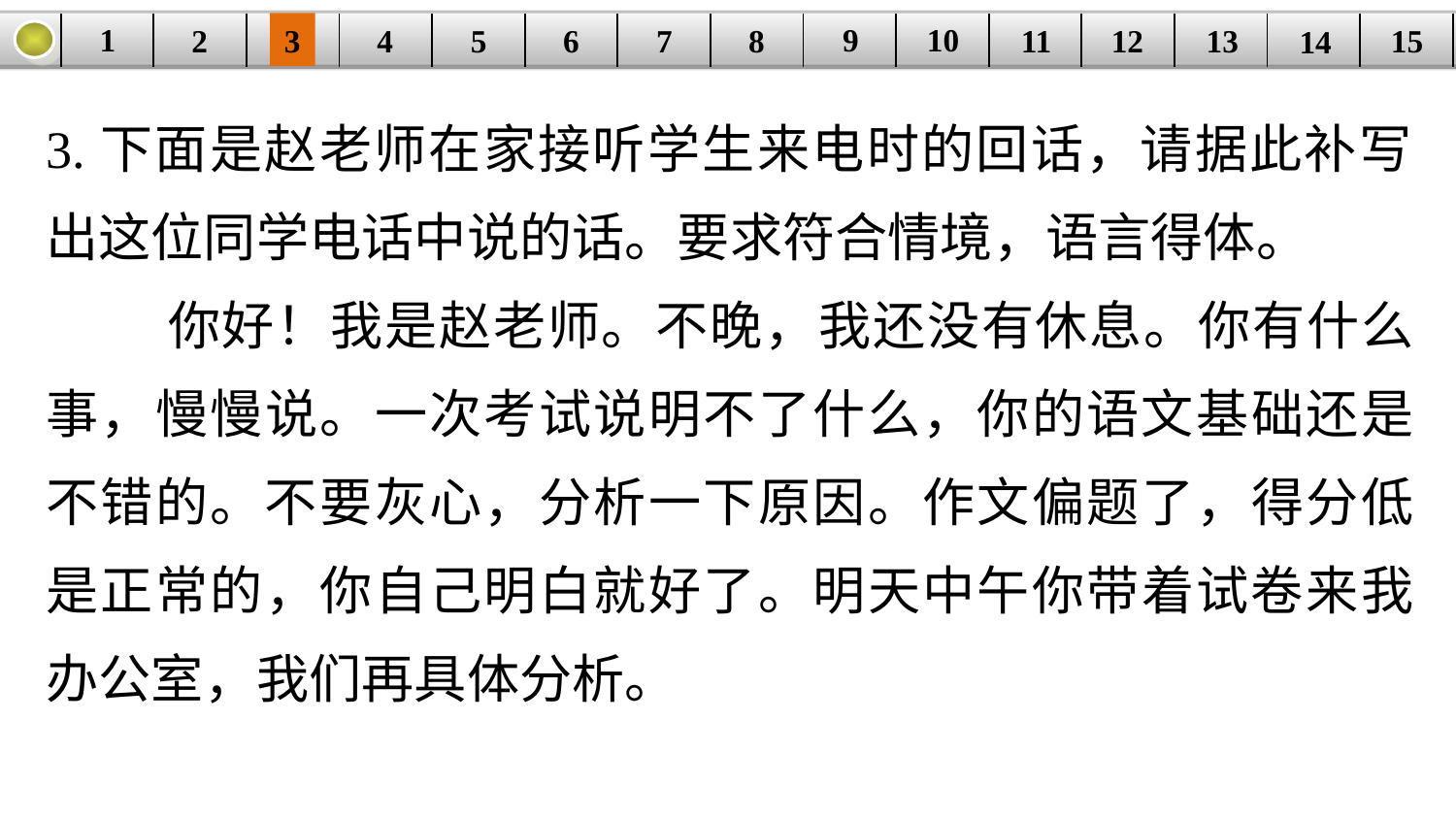

9
10
1
3
4
5
6
8
11
2
12
15
|  |  |  |  |  |  |  |  |  |  |  |  |  |  |  |
| --- | --- | --- | --- | --- | --- | --- | --- | --- | --- | --- | --- | --- | --- | --- |
7
13
14

3.下面是赵老师在家接听学生来电时的回话，请据此补写出这位同学电话中说的话。要求符合情境，语言得体。
        你好！我是赵老师。不晚，我还没有休息。你有什么事，慢慢说。一次考试说明不了什么，你的语文基础还是不错的。不要灰心，分析一下原因。作文偏题了，得分低是正常的，你自己明白就好了。明天中午你带着试卷来我办公室，我们再具体分析。